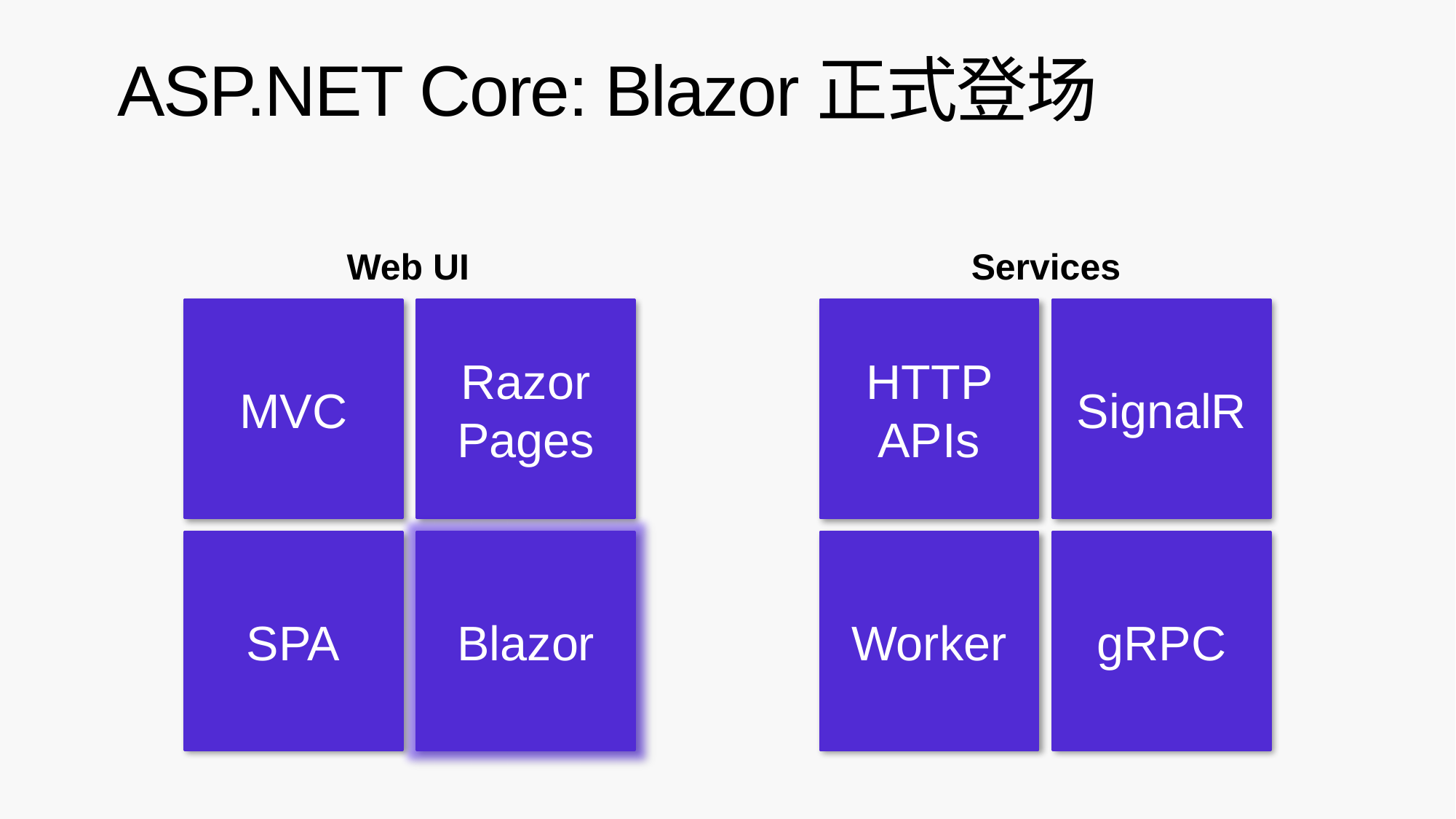

# ASP.NET Core: Blazor正式登场
Web UI
Services
MVC
Razor Pages
HTTP APIs
SignalR
SPA
Blazor
Worker
gRPC